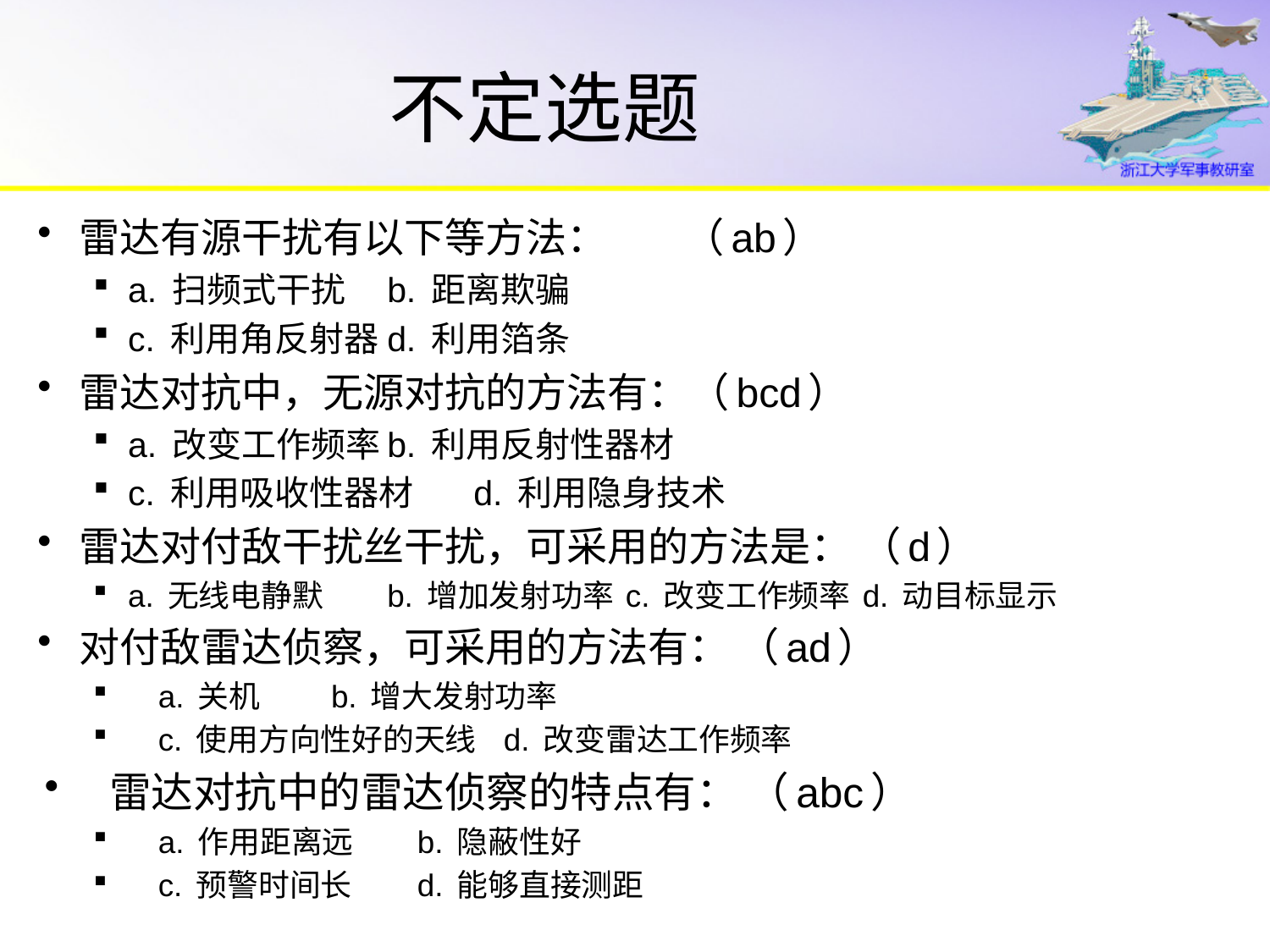

# 不定选题
雷达有源干扰有以下等方法：	（ab）
a. 扫频式干扰		b. 距离欺骗
c. 利用角反射器		d. 利用箔条
雷达对抗中，无源对抗的方法有：（bcd）
a. 改变工作频率		b. 利用反射性器材
c. 利用吸收性器材	d. 利用隐身技术
雷达对付敌干扰丝干扰，可采用的方法是： （d）
a. 无线电静默	b. 增加发射功率 c. 改变工作频率 d. 动目标显示
对付敌雷达侦察，可采用的方法有： （ad）
a. 关机				b. 增大发射功率
c. 使用方向性好的天线		d. 改变雷达工作频率
雷达对抗中的雷达侦察的特点有： （abc）
a. 作用距离远		b. 隐蔽性好
c. 预警时间长		d. 能够直接测距